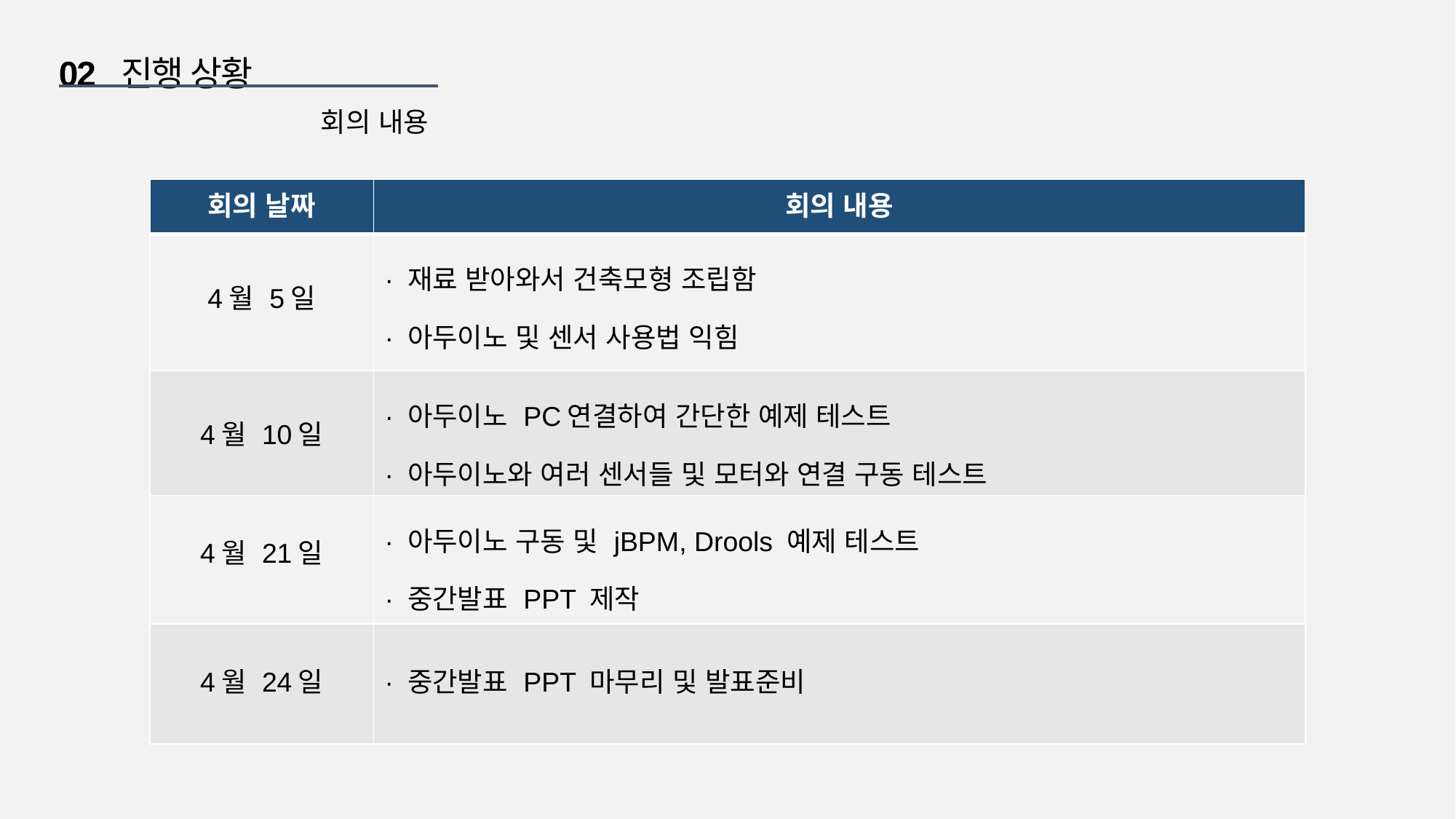

02  진행 상황
회의 내용
| 회의 날짜 | 회의 내용 |
| --- | --- |
| 4월 5일 | · 재료 받아와서 건축모형 조립함 · 아두이노 및 센서 사용법 익힘 |
| 4월 10일 | · 아두이노 PC연결하여 간단한 예제 테스트 · 아두이노와 여러 센서들 및 모터와 연결 구동 테스트 |
| 4월 21일 | · 아두이노 구동 및 jBPM, Drools 예제 테스트 · 중간발표 PPT 제작 |
| 4월 24일 | · 중간발표 PPT 마무리 및 발표준비 |